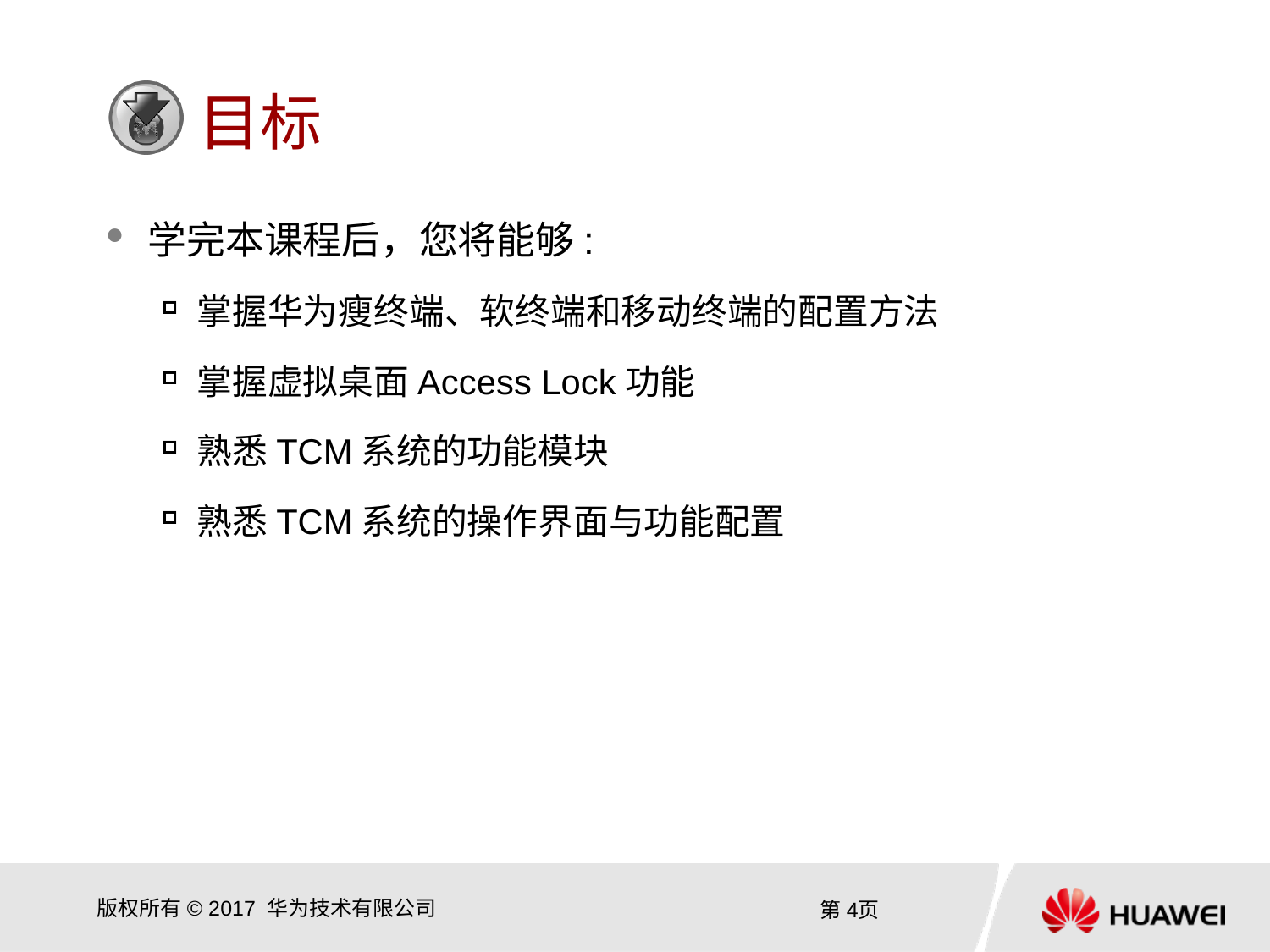

学完本课程后，您将能够:
掌握华为瘦终端、软终端和移动终端的配置方法
掌握虚拟桌面Access Lock功能
熟悉TCM系统的功能模块
熟悉TCM系统的操作界面与功能配置